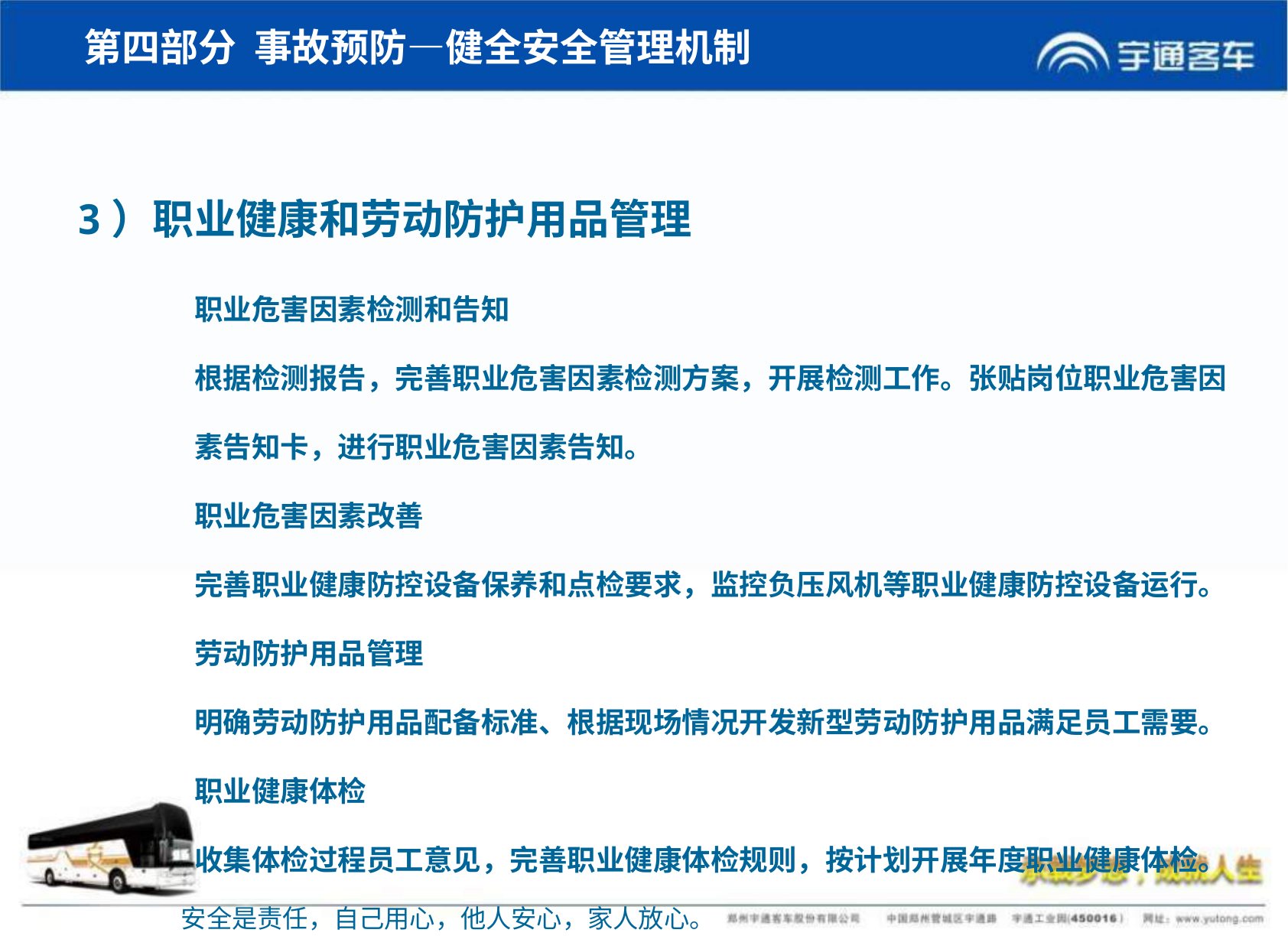

第四部分  事故预防—健全安全管理机制
3）职业健康和劳动防护用品管理
职业危害因素检测和告知
根据检测报告，完善职业危害因素检测方案，开展检测工作。张贴岗位职业危害因素告知卡，进行职业危害因素告知。
职业危害因素改善
完善职业健康防控设备保养和点检要求，监控负压风机等职业健康防控设备运行。
劳动防护用品管理
明确劳动防护用品配备标准、根据现场情况开发新型劳动防护用品满足员工需要。
职业健康体检
收集体检过程员工意见，完善职业健康体检规则，按计划开展年度职业健康体检。